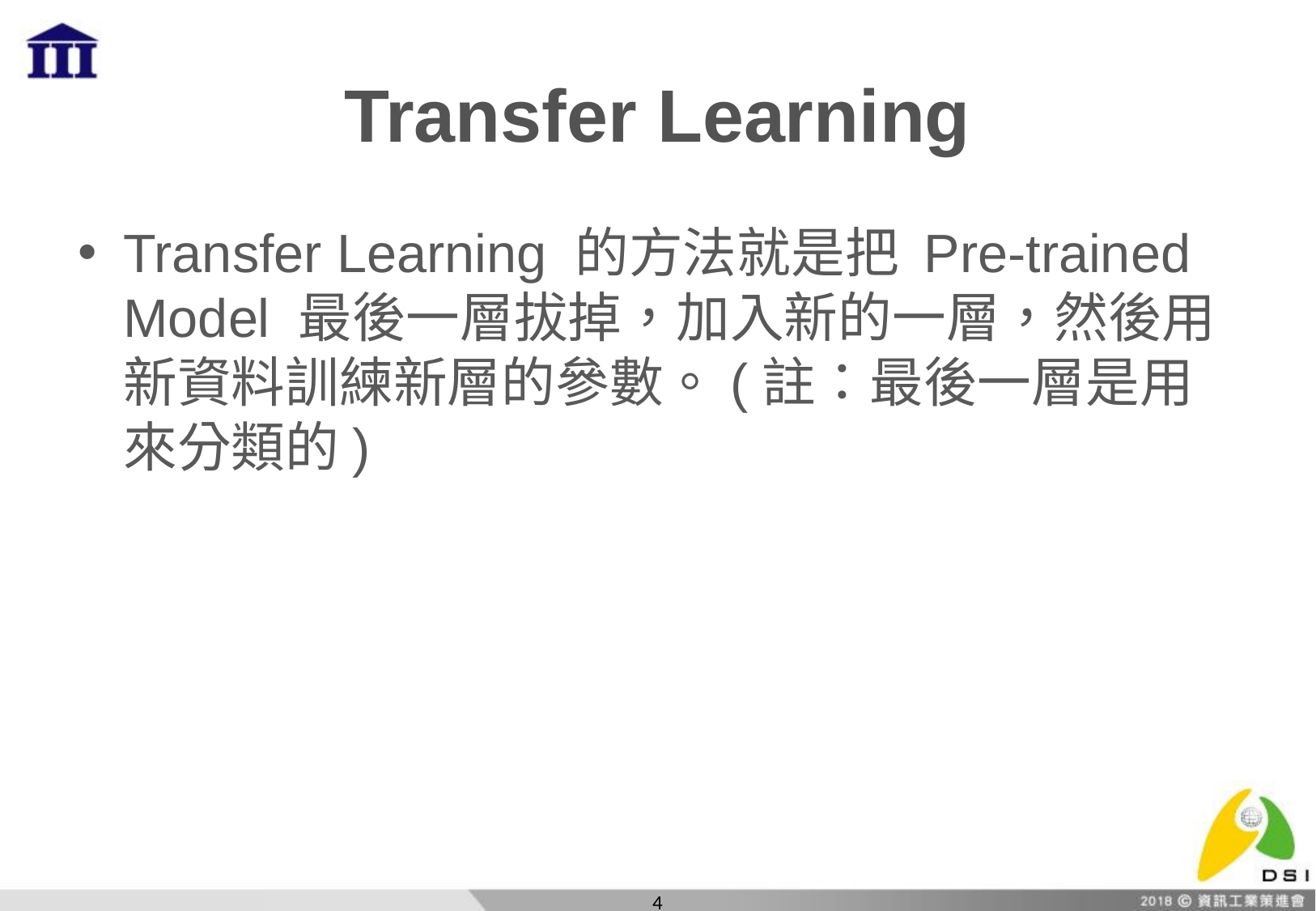

# Transfer Learning
Transfer Learning 的方法就是把 Pre-trained Model 最後一層拔掉，加入新的一層，然後用新資料訓練新層的參數。(註：最後一層是用來分類的)
4